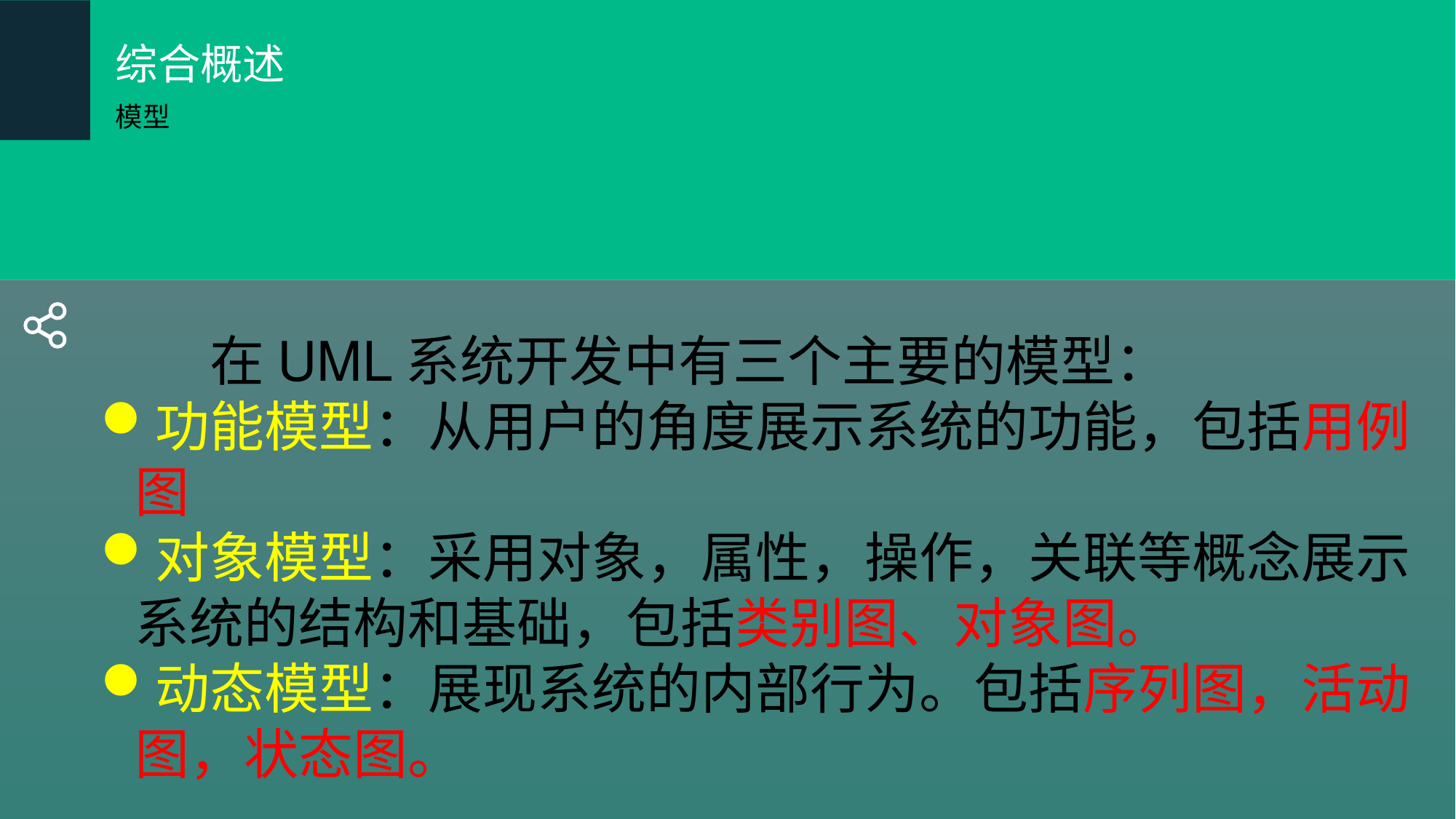

综合概述
模型

	在UML系统开发中有三个主要的模型：
功能模型：从用户的角度展示系统的功能，包括用例图
对象模型：采用对象，属性，操作，关联等概念展示系统的结构和基础，包括类别图、对象图。
动态模型：展现系统的内部行为。包括序列图，活动图，状态图。